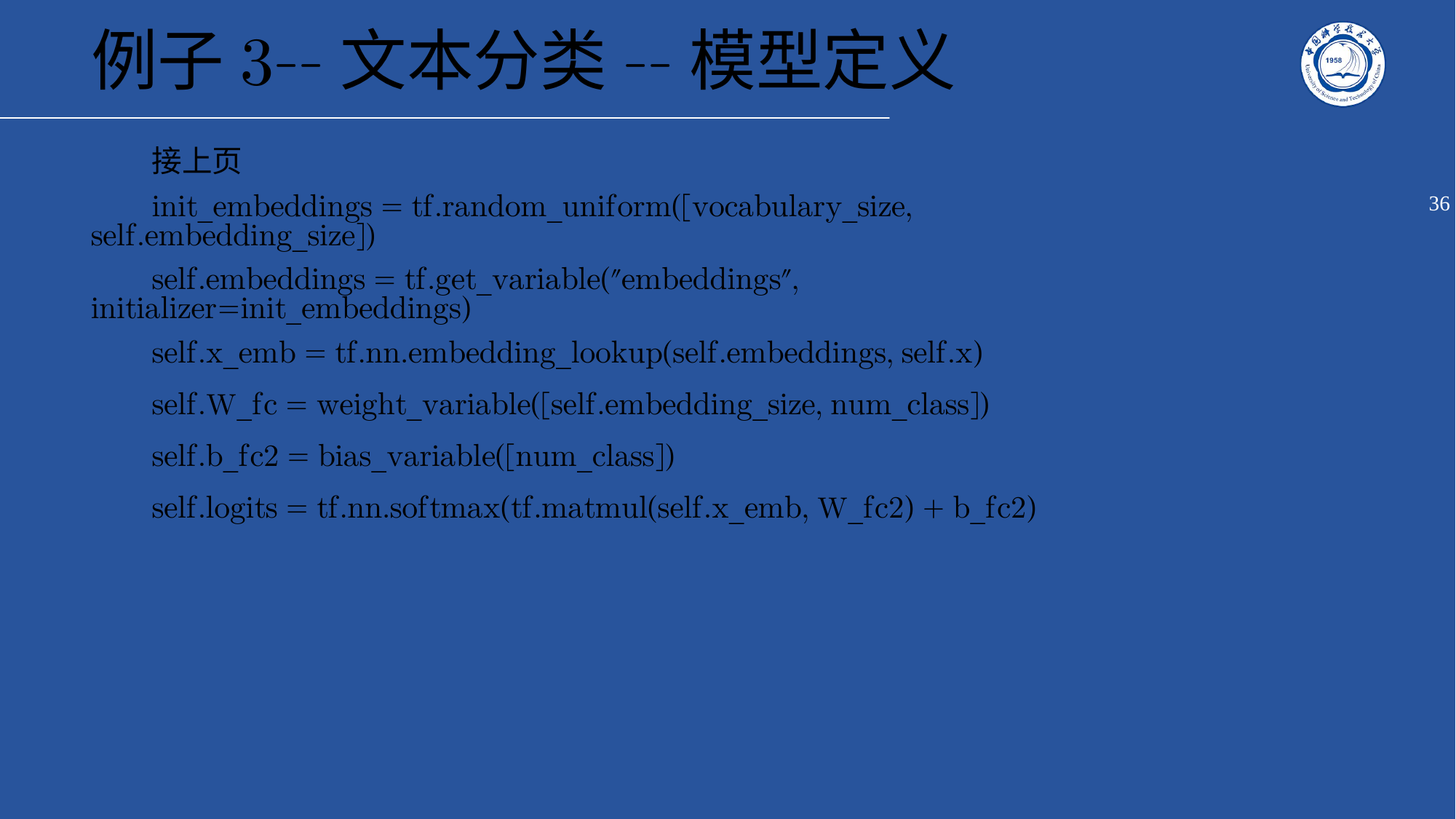

# 例子3--文本分类--模型定义
36
       接上页
        init_embeddings = tf.random_uniform([vocabulary_size, self.embedding_size])
        self.embeddings = tf.get_variable("embeddings", initializer=init_embeddings)
        self.x_emb = tf.nn.embedding_lookup(self.embeddings, self.x)
        self.W_fc = weight_variable([self.embedding_size, num_class])
        self.b_fc2 = bias_variable([num_class])
        self.logits = tf.nn.softmax(tf.matmul(self.x_emb, W_fc2) + b_fc2)

36